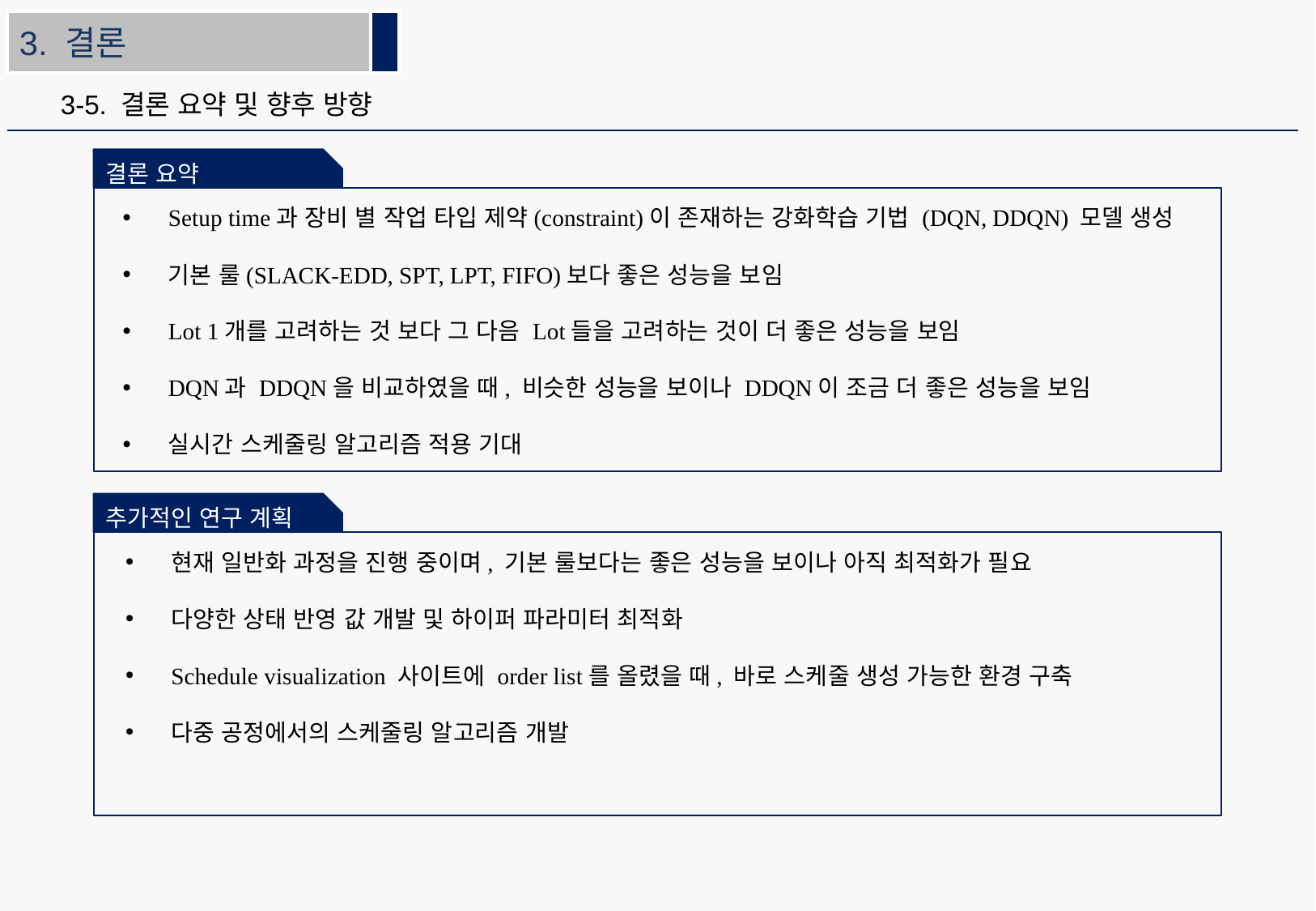

3. 결론

3-5. 결론 요약 및 향후 방향
결론 요약

Setup time과 장비 별 작업 타입 제약(constraint)이 존재하는 강화학습 기법 (DQN, DDQN) 모델 생성

기본 룰(SLACK-EDD, SPT, LPT, FIFO)보다 좋은 성능을 보임

Lot 1개를 고려하는 것 보다 그 다음 Lot들을 고려하는 것이 더 좋은 성능을 보임

DQN과 DDQN을 비교하였을 때, 비슷한 성능을 보이나 DDQN이 조금 더 좋은 성능을 보임

실시간 스케줄링 알고리즘 적용 기대
추가적인 연구 계획

현재 일반화 과정을 진행 중이며, 기본 룰보다는 좋은 성능을 보이나 아직 최적화가 필요

다양한 상태 반영 값 개발 및 하이퍼 파라미터 최적화

Schedule visualization 사이트에 order list를 올렸을 때, 바로 스케줄 생성 가능한 환경 구축

다중 공정에서의 스케줄링 알고리즘 개발